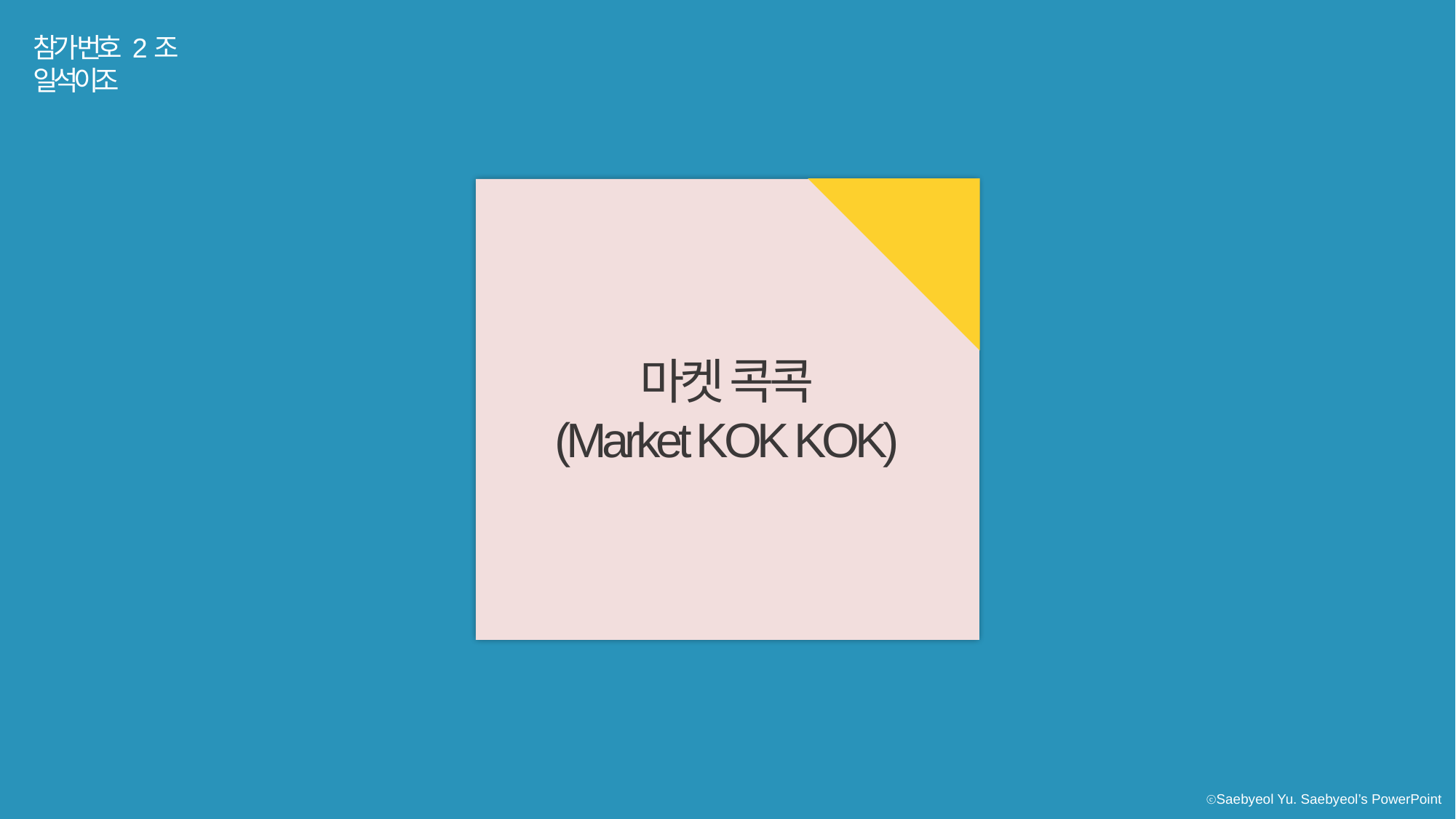

참가 번호 2조
일석이조

마켓 콕콕
(Market KOK KOK)